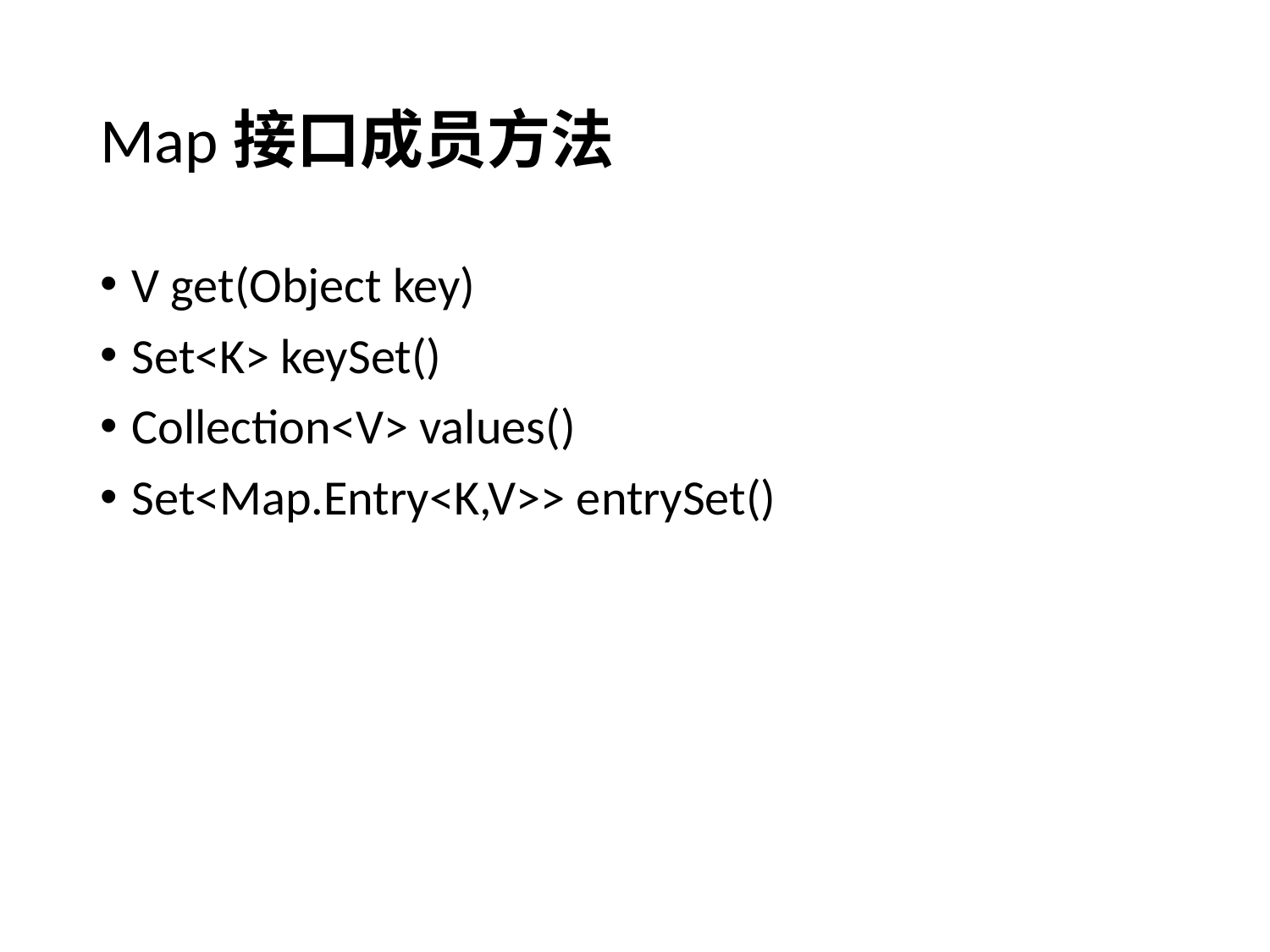

# Map接口成员方法
V get(Object key)
Set<K> keySet()
Collection<V> values()
Set<Map.Entry<K,V>> entrySet()